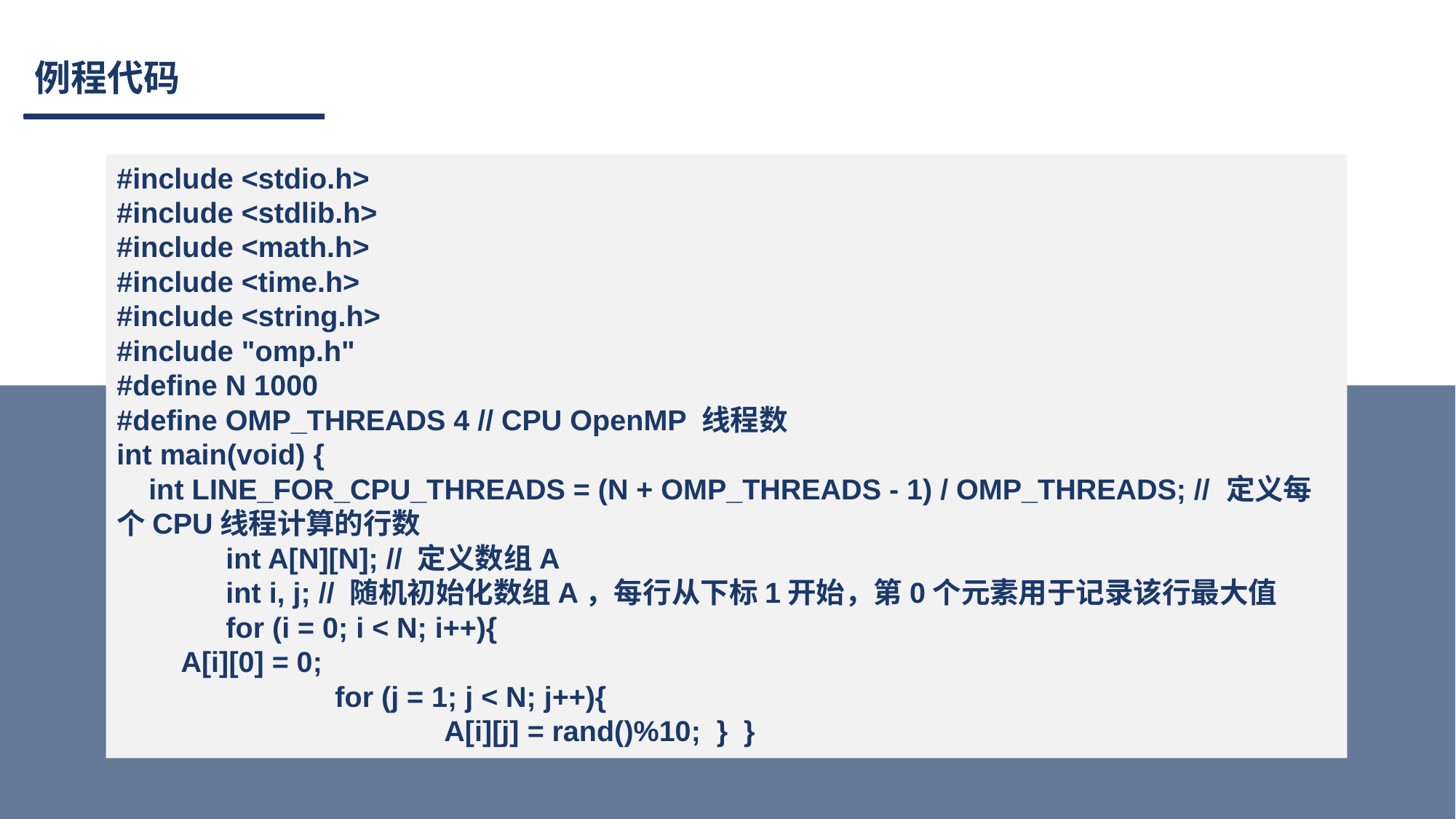

# 例程代码

#include <stdio.h>
#include <stdlib.h>
#include <math.h>
#include <time.h>
#include <string.h>
#include "omp.h"
#define N 1000
#define OMP_THREADS 4 // CPU OpenMP 线程数
int main(void) {
    int LINE_FOR_CPU_THREADS = (N + OMP_THREADS - 1) / OMP_THREADS; // 定义每个CPU线程计算的行数
	int A[N][N]; // 定义数组A
	int i, j; // 随机初始化数组A，每行从下标1开始，第0个元素用于记录该行最大值
	for (i = 0; i < N; i++){
        A[i][0] = 0;
		for (j = 1; j < N; j++){
			A[i][j] = rand()%10;  }  }